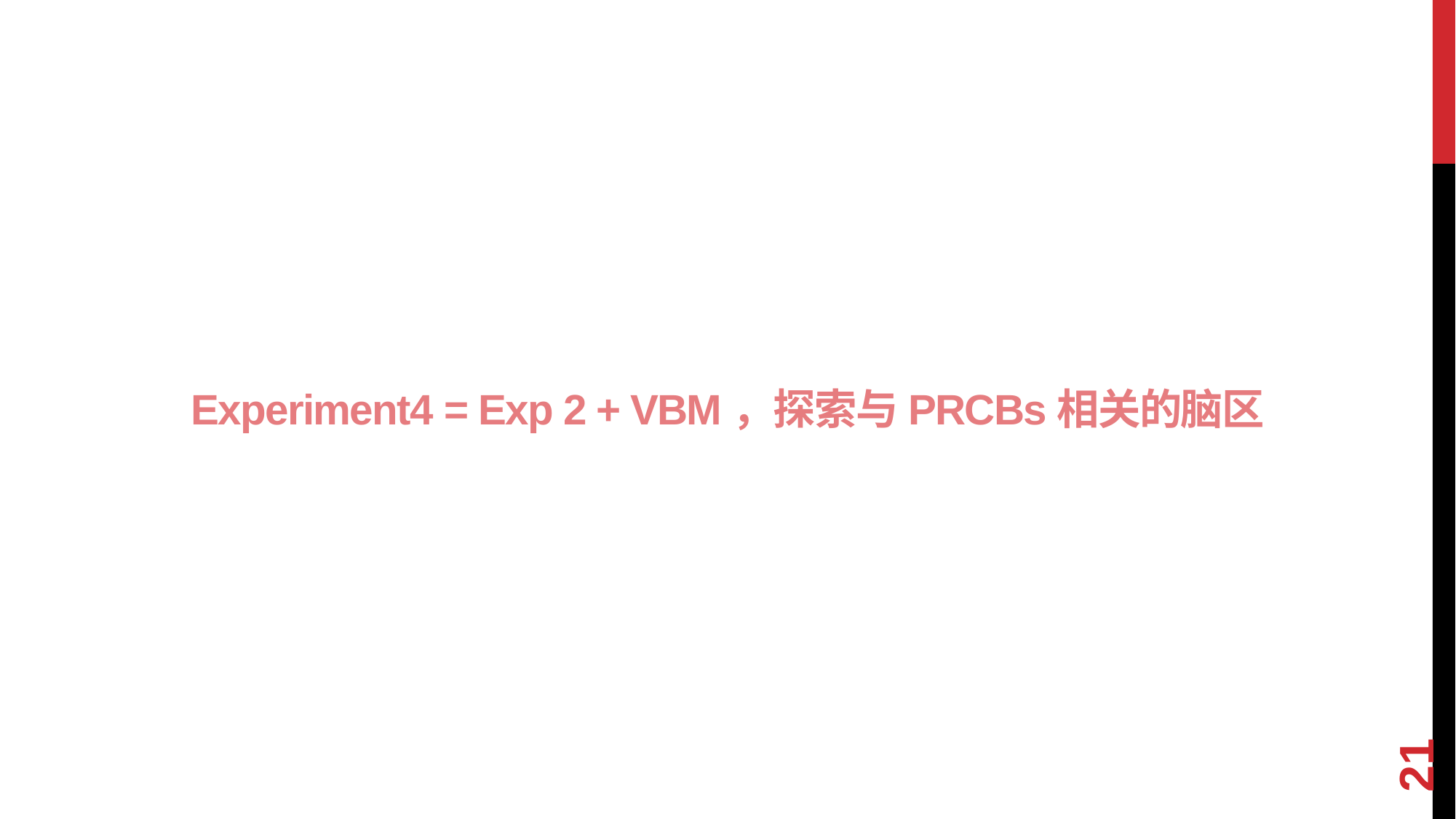

# Experiment4 = Exp 2 + VBM，探索与PRCBs相关的脑区
21